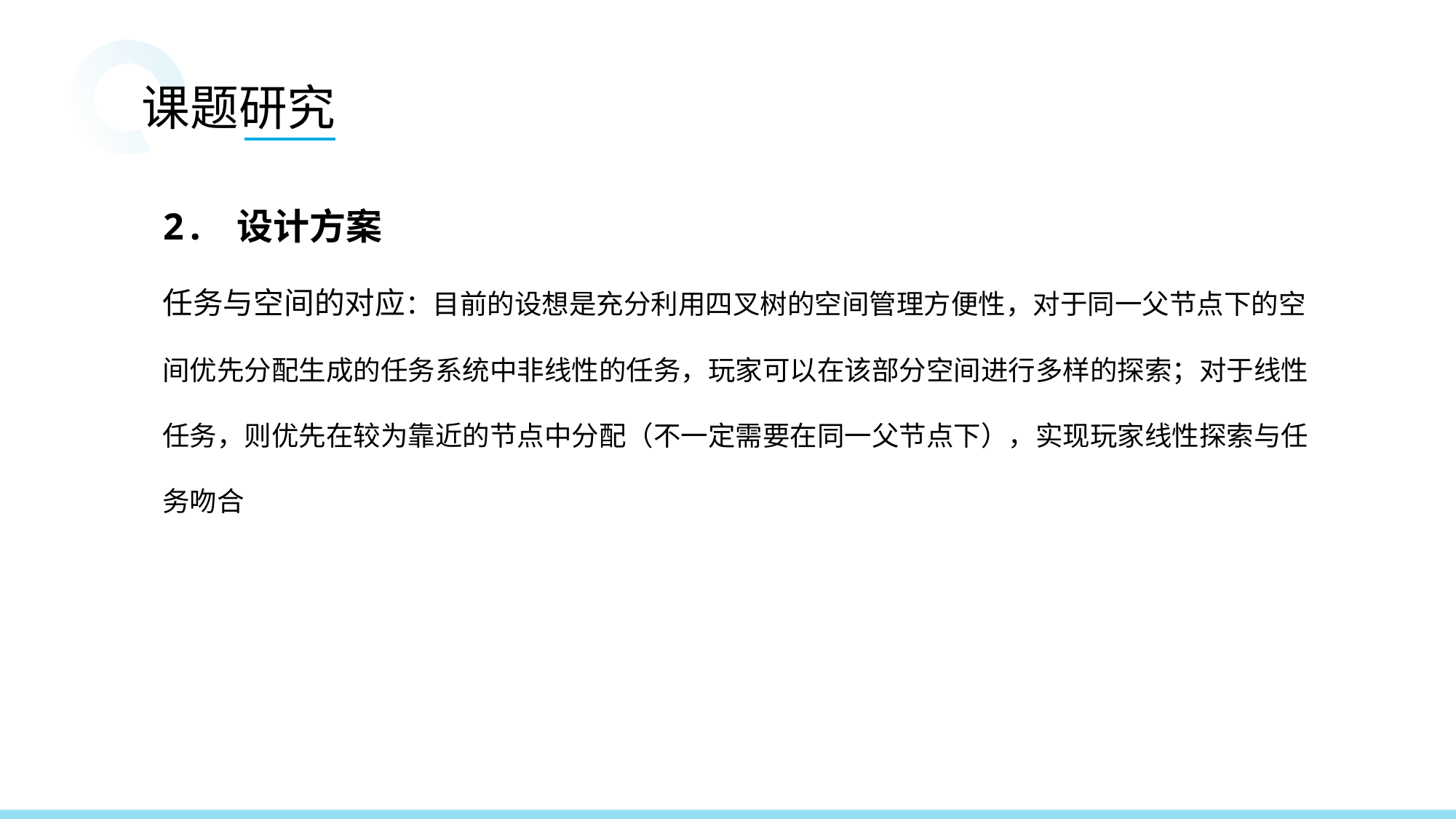

课题研究
2. 设计方案
任务与空间的对应：目前的设想是充分利用四叉树的空间管理方便性，对于同一父节点下的空间优先分配生成的任务系统中非线性的任务，玩家可以在该部分空间进行多样的探索；对于线性任务，则优先在较为靠近的节点中分配（不一定需要在同一父节点下），实现玩家线性探索与任务吻合